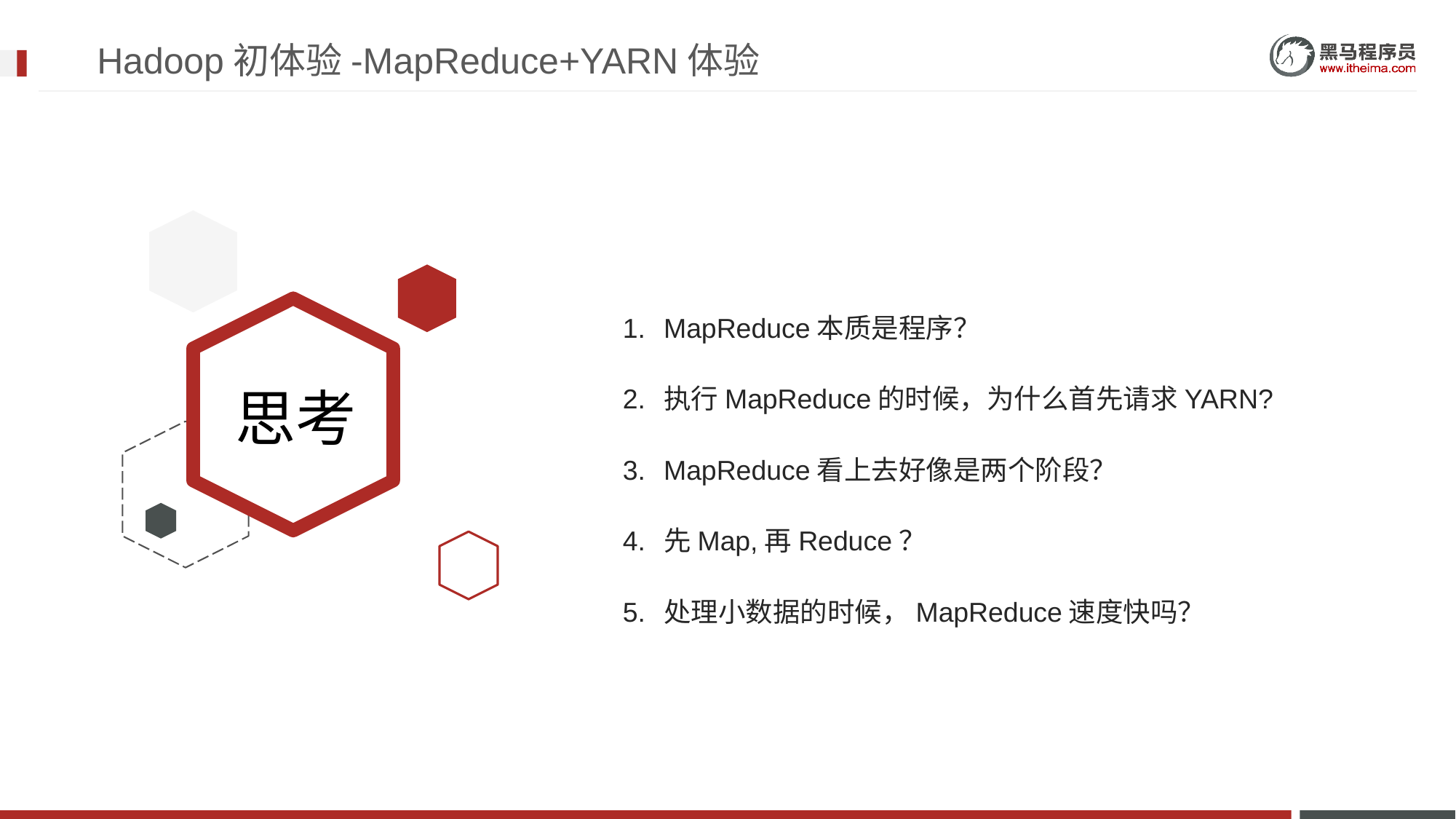

# Hadoop初体验-MapReduce+YARN体验
MapReduce本质是程序？
执行MapReduce的时候，为什么首先请求YARN?
MapReduce看上去好像是两个阶段？
先Map,再Reduce？
处理小数据的时候，MapReduce速度快吗？